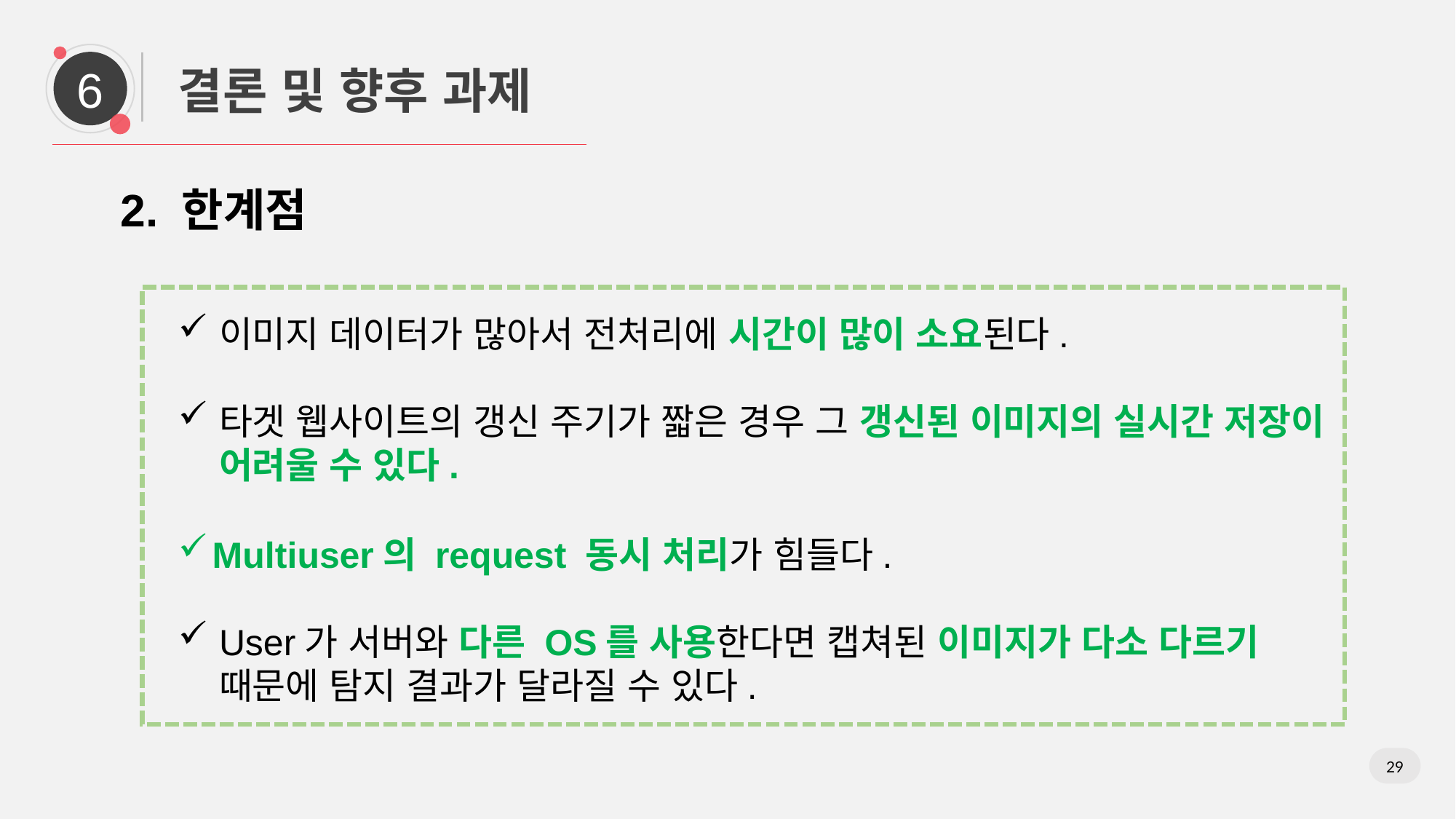

6

결론 및 향후 과제
2. 한계점

이미지 데이터가 많아서 전처리에 시간이 많이 소요된다.

타겟 웹사이트의 갱신 주기가 짧은 경우 그 갱신된 이미지의 실시간 저장이 어려울 수 있다.

Multiuser의 request 동시 처리가 힘들다.

User가 서버와 다른 OS를 사용한다면 캡쳐된 이미지가 다소 다르기 때문에 탐지 결과가 달라질 수 있다.

29